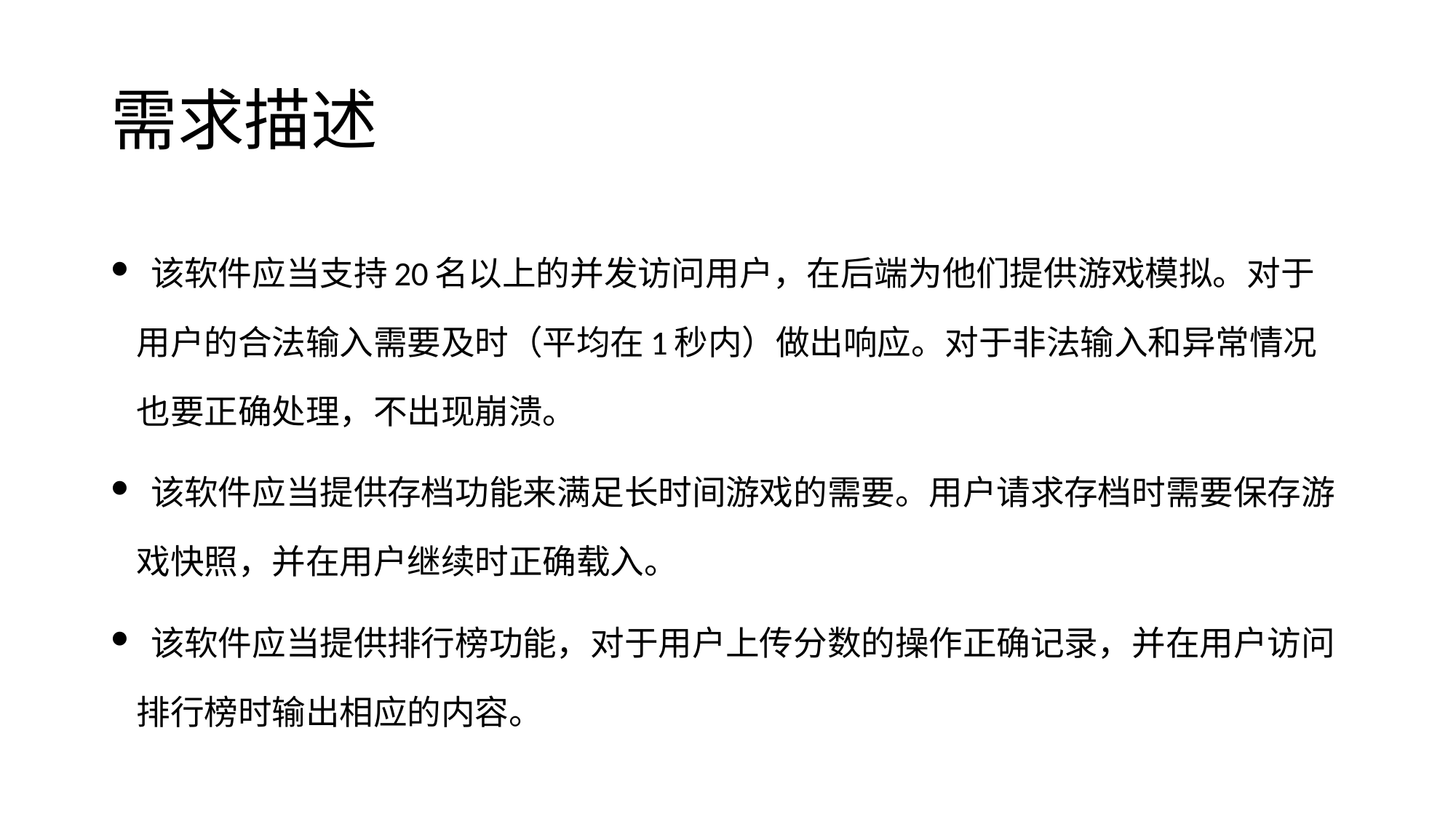

# 需求描述
 该软件应当支持20名以上的并发访问用户，在后端为他们提供游戏模拟。对于用户的合法输入需要及时（平均在1秒内）做出响应。对于非法输入和异常情况也要正确处理，不出现崩溃。
 该软件应当提供存档功能来满足长时间游戏的需要。用户请求存档时需要保存游戏快照，并在用户继续时正确载入。
 该软件应当提供排行榜功能，对于用户上传分数的操作正确记录，并在用户访问排行榜时输出相应的内容。